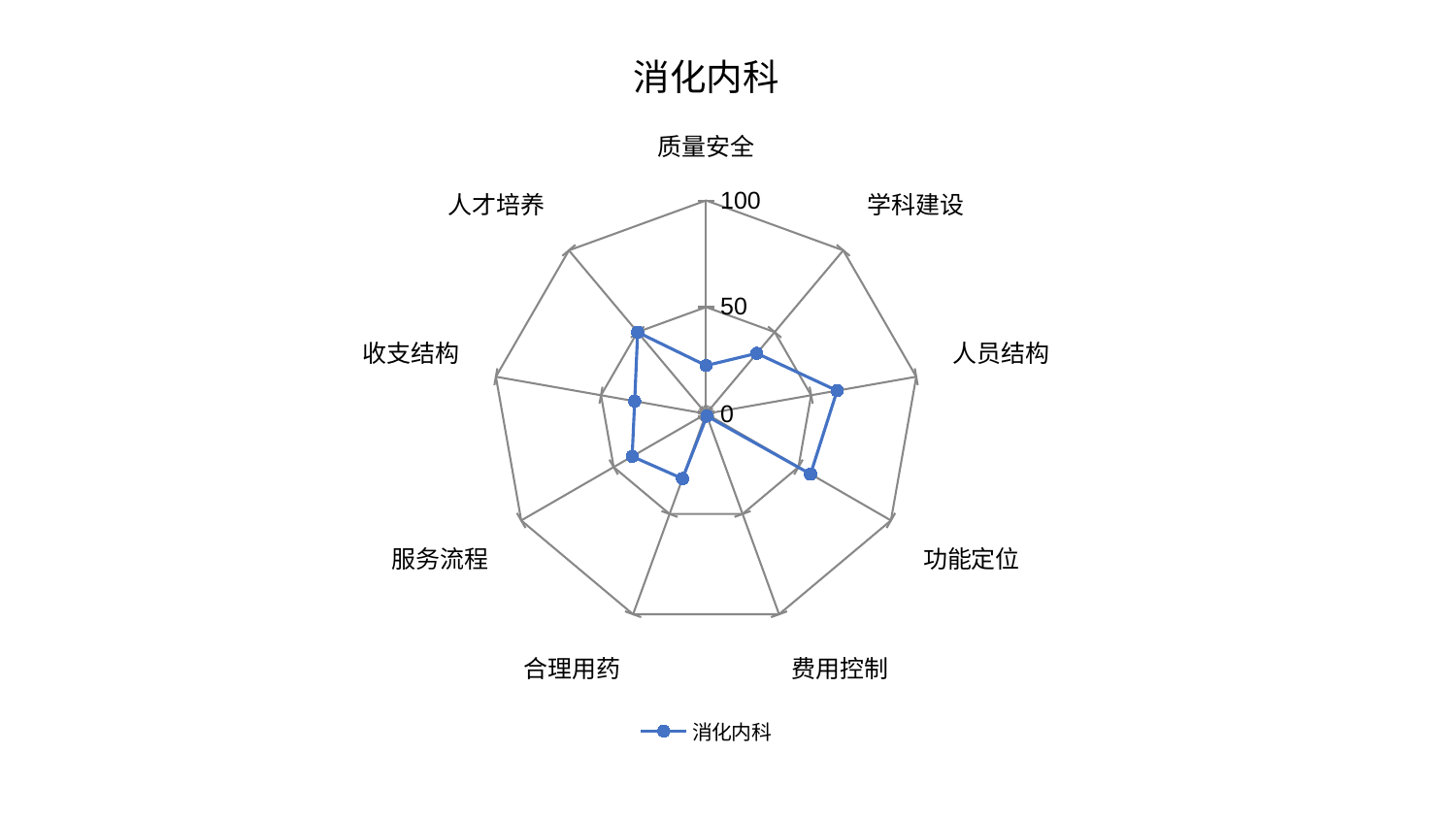

### Chart: 消化内科

| Category | 消化内科 |
|---|---|
| 质量安全 | 22.614603413336162 |
| 学科建设 | 36.97463429146576 |
| 人员结构 | 62.34399245588664 |
| 功能定位 | 56.544533153366544 |
| 费用控制 | 1.1388398155729176 |
| 合理用药 | 32.34035636780316 |
| 服务流程 | 40.01385445219073 |
| 收支结构 | 33.97061165148827 |
| 人才培养 | 49.88622925569616 |
110